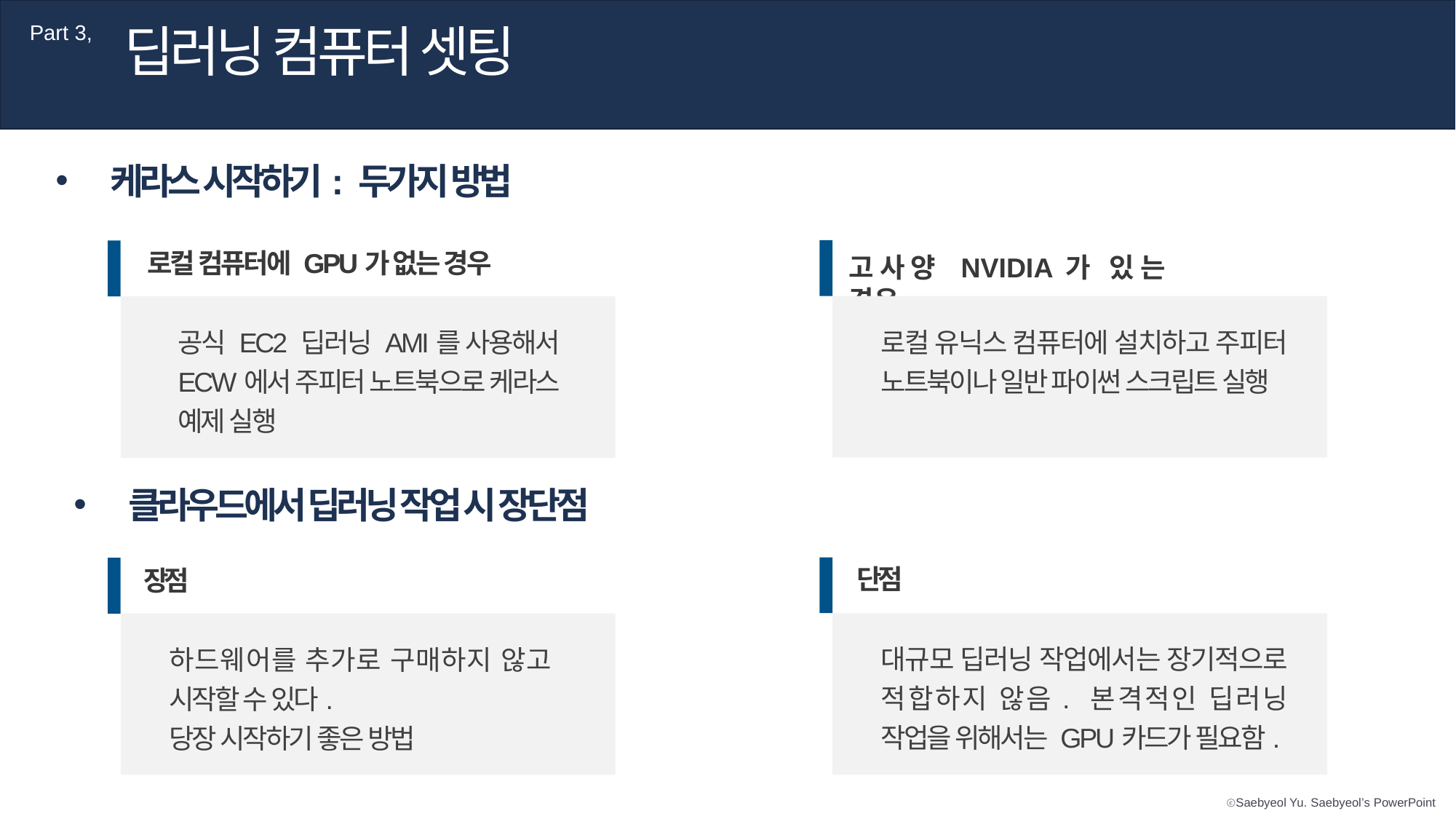

딥러닝 컴퓨터 셋팅
Part 3,
케라스 시작하기: 두가지 방법

로컬 컴퓨터에 GPU가 없는 경우
고사양 NVIDIA가 있는 경우

공식 EC2 딥러닝 AMI를 사용해서 ECW에서 주피터 노트북으로 케라스 예제 실행
로컬 유닉스 컴퓨터에 설치하고 주피터 노트북이나 일반 파이썬 스크립트 실행
클라우드에서 딥러닝 작업 시 장단점
단점

장점

대규모 딥러닝 작업에서는 장기적으로 적합하지 않음. 본격적인 딥러닝 작업을 위해서는 GPU카드가 필요함.
하드웨어를 추가로 구매하지 않고 시작할 수 있다.
당장 시작하기 좋은 방법